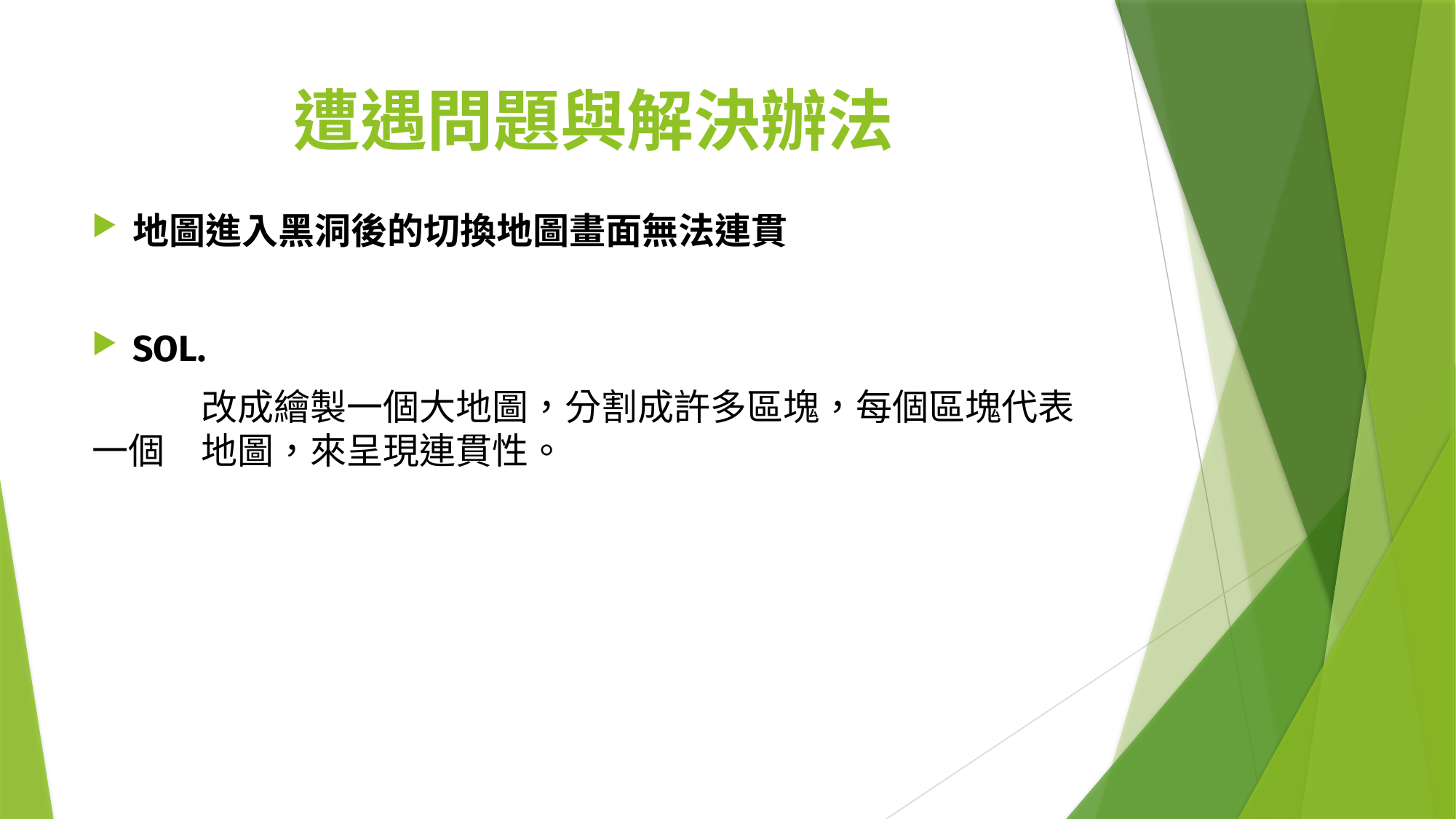

# 遭遇問題與解決辦法
地圖進入黑洞後的切換地圖畫面無法連貫

SOL.
	改成繪製一個大地圖，分割成許多區塊，每個區塊代表一個	地圖，來呈現連貫性。